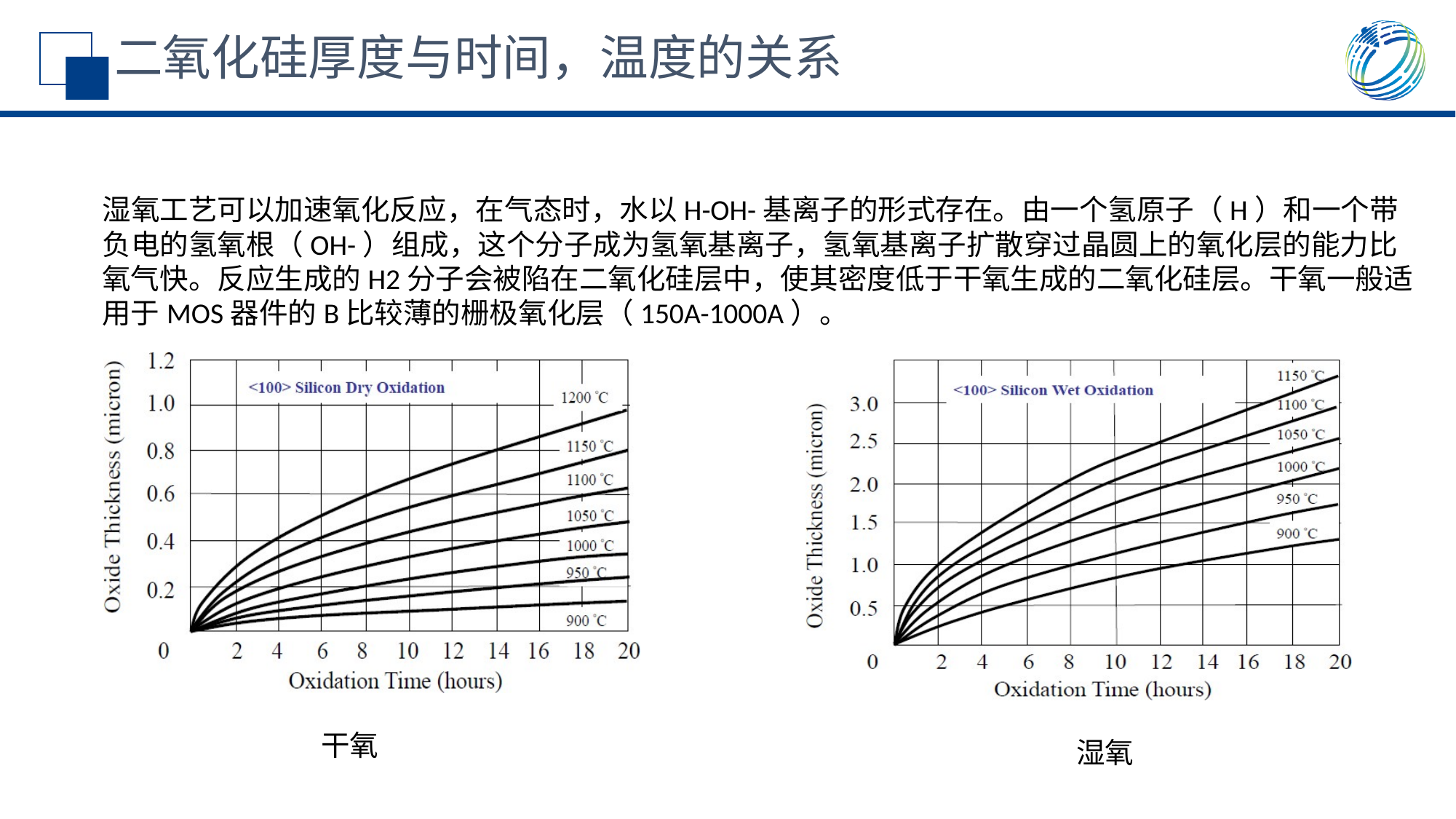

# 二氧化硅厚度与时间，温度的关系

湿氧工艺可以加速氧化反应，在气态时，水以H-OH-基离子的形式存在。由一个氢原子（H）和一个带负电的氢氧根（OH-）组成，这个分子成为氢氧基离子，氢氧基离子扩散穿过晶圆上的氧化层的能力比氧气快。反应生成的H2分子会被陷在二氧化硅层中，使其密度低于干氧生成的二氧化硅层。干氧一般适用于MOS器件的B比较薄的栅极氧化层（150A-1000A）。

干氧
湿氧